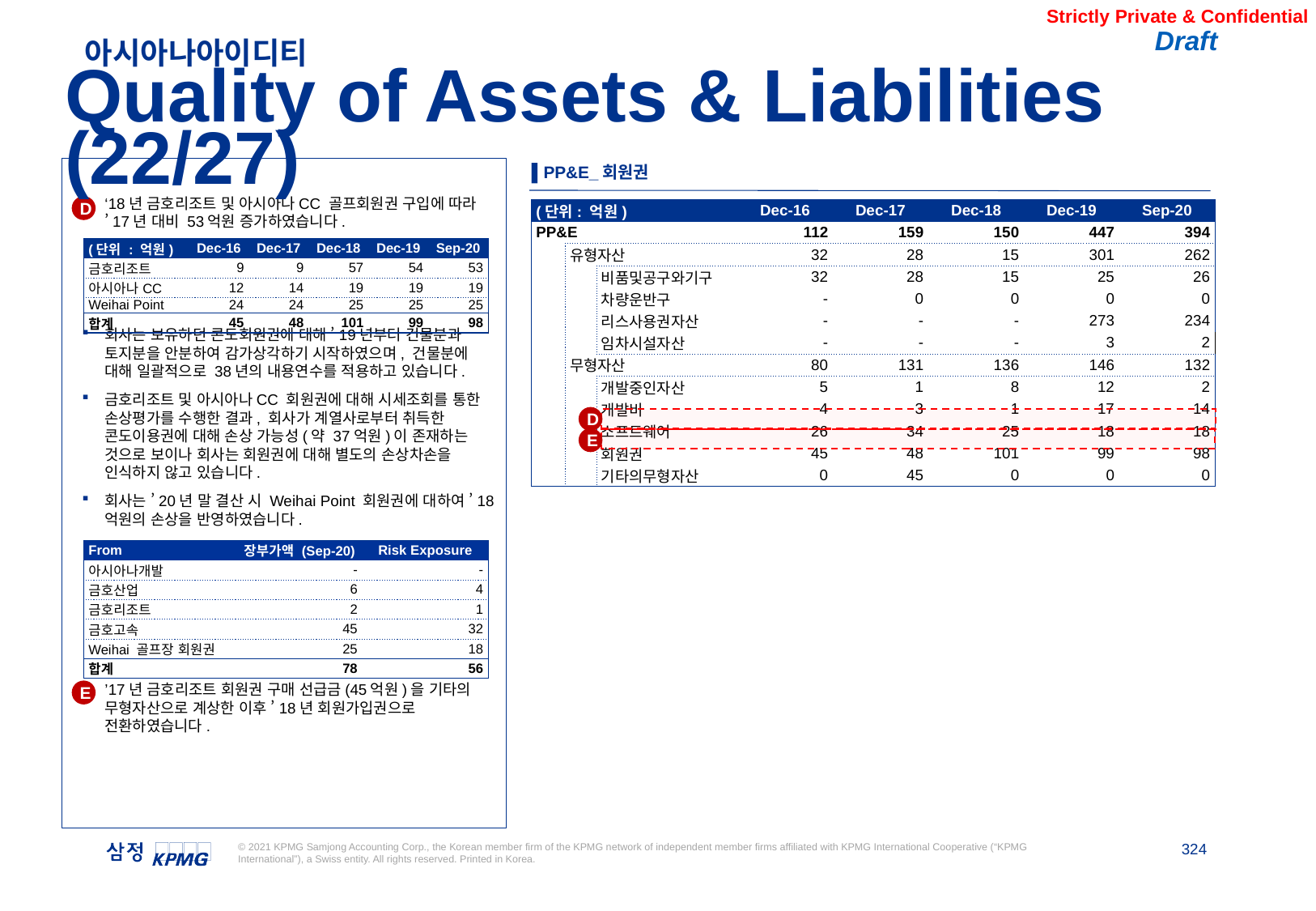

아시아나아이디티
Quality of Assets & Liabilities (22/27)
▌PP&E_회원권

‘18년 금호리조트 및 아시아나CC 골프회원권 구입에 따라 ’17년 대비 53억원 증가하였습니다.

회사는 보유하던 콘도회원권에 대해 ’19년부터 건물분과 토지분을 안분하여 감가상각하기 시작하였으며, 건물분에 대해 일괄적으로 38년의 내용연수를 적용하고 있습니다.
금호리조트 및 아시아나CC 회원권에 대해 시세조회를 통한 손상평가를 수행한 결과, 회사가 계열사로부터 취득한 콘도이용권에 대해 손상 가능성(약 37억원)이 존재하는 것으로 보이나 회사는 회원권에 대해 별도의 손상차손을 인식하지 않고 있습니다.
회사는 ’20년 말 결산 시 Weihai Point 회원권에 대하여 ’18억원의 손상을 반영하였습니다.

’17년 금호리조트 회원권 구매 선급금(45억원)을 기타의 무형자산으로 계상한 이후 ’18년 회원가입권으로 전환하였습니다.

D
| (단위: 억원) |  |  |  | Dec-16 | Dec-17 | Dec-18 | Dec-19 | Sep-20 |
| --- | --- | --- | --- | --- | --- | --- | --- | --- |
| PP&E |  |  |  | 112 | 159 | 150 | 447 | 394 |
|  | 유형자산 |  |  | 32 | 28 | 15 | 301 | 262 |
|  |  | 비품및공구와기구 | 공구와기구 | 32 | 28 | 15 | 25 | 26 |
|  |  | 차량운반구 | 비품 및 차량운반구 | - | 0 | 0 | 0 | 0 |
|  |  | 리스사용권자산 | 임차시설자산 | - | - | - | 273 | 234 |
|  |  | 임차시설자산 | 리스사용권자산 | - | - | - | 3 | 2 |
|  | 무형자산 |  |  | 80 | 131 | 136 | 146 | 132 |
|  |  | 개발중인자산 |  | 5 | 1 | 8 | 12 | 2 |
|  |  | 개발비 |  | 4 | 3 | 1 | 17 | 14 |
|  |  | 소프트웨어 | 소프트웨어 | 26 | 34 | 25 | 18 | 18 |
|  |  | 회원권 | 회원권 | 45 | 48 | 101 | 99 | 98 |
|  |  | 기타의무형자산 | 기타의무형자산 | 0 | 45 | 0 | 0 | 0 |
| (단위 : 억원) | Dec-16 | Dec-17 | Dec-18 | Dec-19 | Sep-20 |
| --- | --- | --- | --- | --- | --- |
| 금호리조트 | 9 | 9 | 57 | 54 | 53 |
| 아시아나CC | 12 | 14 | 19 | 19 | 19 |
| Weihai Point | 24 | 24 | 25 | 25 | 25 |
| 합계 | 45 | 48 | 101 | 99 | 98 |
D

E

| From | 장부가액 (Sep-20) | Risk Exposure |
| --- | --- | --- |
| 아시아나개발 | - | - |
| 금호산업 | 6 | 4 |
| 금호리조트 | 2 | 1 |
| 금호고속 | 45 | 32 |
| Weihai 골프장 회원권 | 25 | 18 |
| 합계 | 78 | 56 |
E